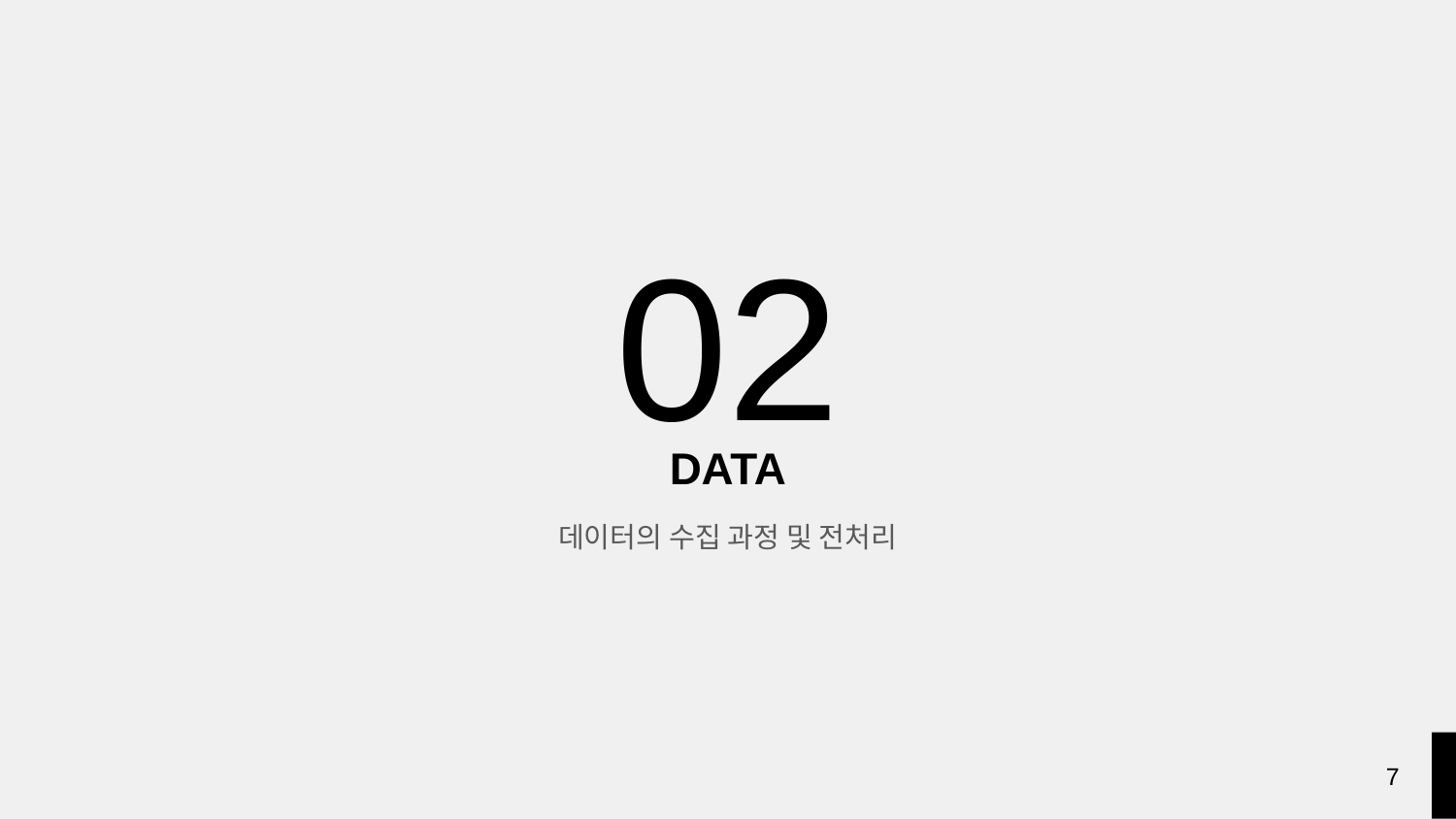

02
DATA
데이터의 수집 과정 및 전처리
7